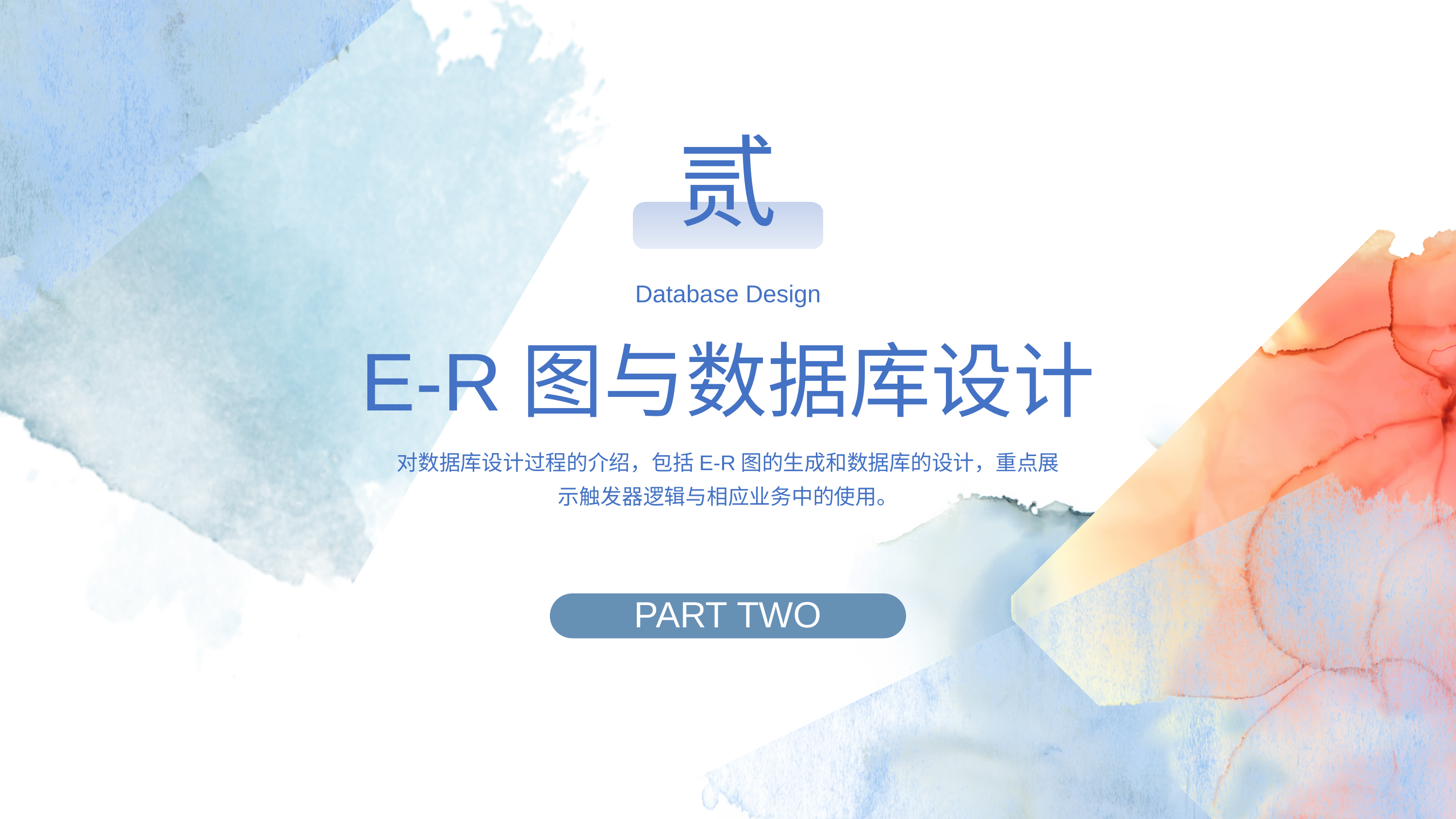

贰

Database Design
E-R图与数据库设计
对数据库设计过程的介绍，包括E-R图的生成和数据库的设计，重点展示触发器逻辑与相应业务中的使用。
PART TWO